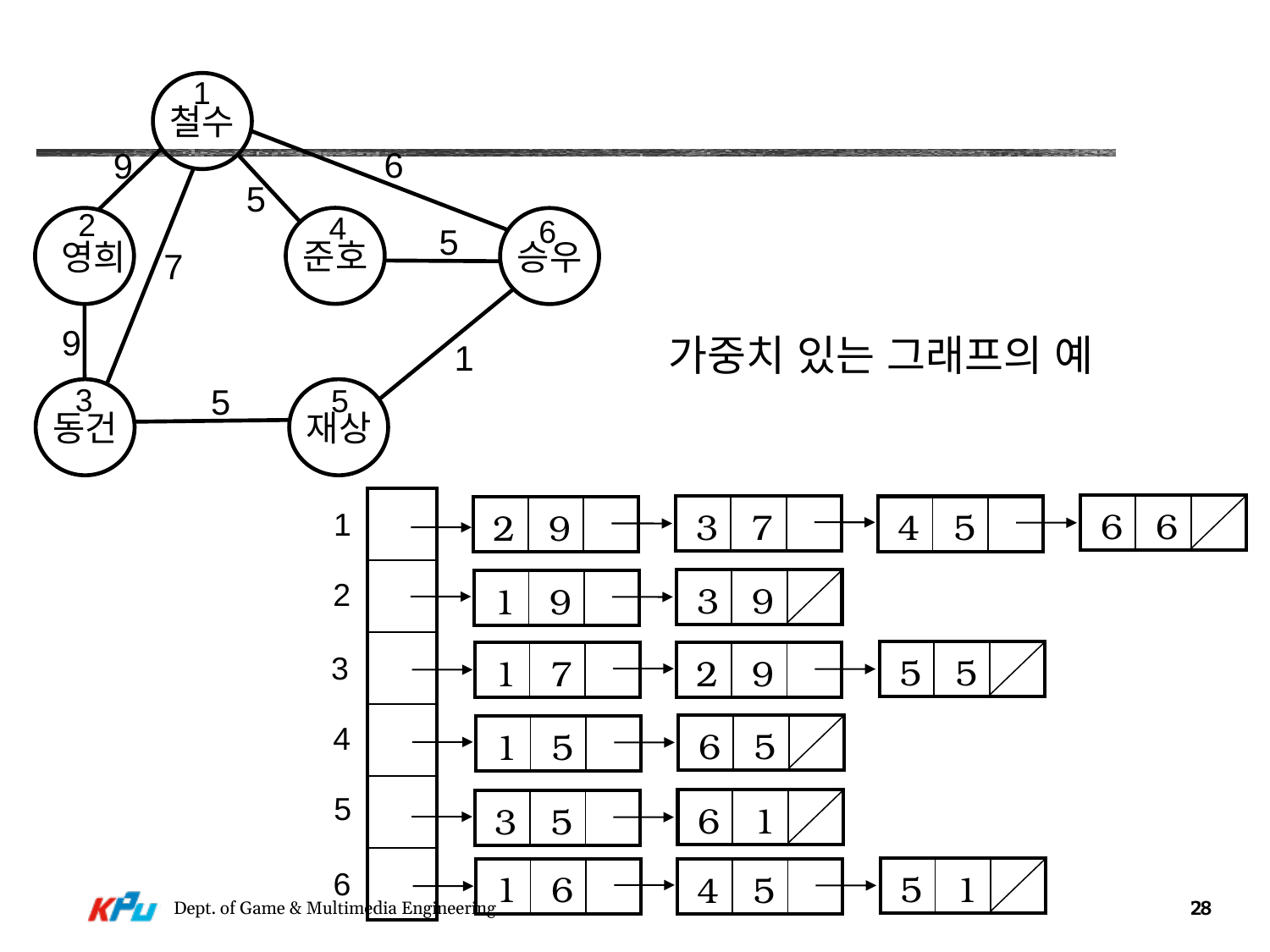

#
1
철수

준호
 영희
승우

동건
재상

6
9
5
2
4
6
5
7
9
1
5
3
5

가중치 있는 그래프의 예
|  |
| --- |
|  |
|  |
|  |
|  |
|  |
| 6 | 6 |  |
| --- | --- | --- |
| 3 | 7 |  |
| --- | --- | --- |
| 4 | 5 |  |
| --- | --- | --- |

| 2 | 9 |  |
| --- | --- | --- |
1

2
| 3 | 9 |  |
| --- | --- | --- |
| 1 | 9 |  |
| --- | --- | --- |

| 5 | 5 |  |
| --- | --- | --- |
3
| 1 | 7 |  |
| --- | --- | --- |
| 2 | 9 |  |
| --- | --- | --- |

4
| 6 | 5 |  |
| --- | --- | --- |
| 1 | 5 |  |
| --- | --- | --- |

5
| 6 | 1 |  |
| --- | --- | --- |
| 3 | 5 |  |
| --- | --- | --- |

6
| 5 | 1 |  |
| --- | --- | --- |
| 1 | 6 |  |
| --- | --- | --- |
| 4 | 5 |  |
| --- | --- | --- |

Dept. of Game & Multimedia Engineering
28